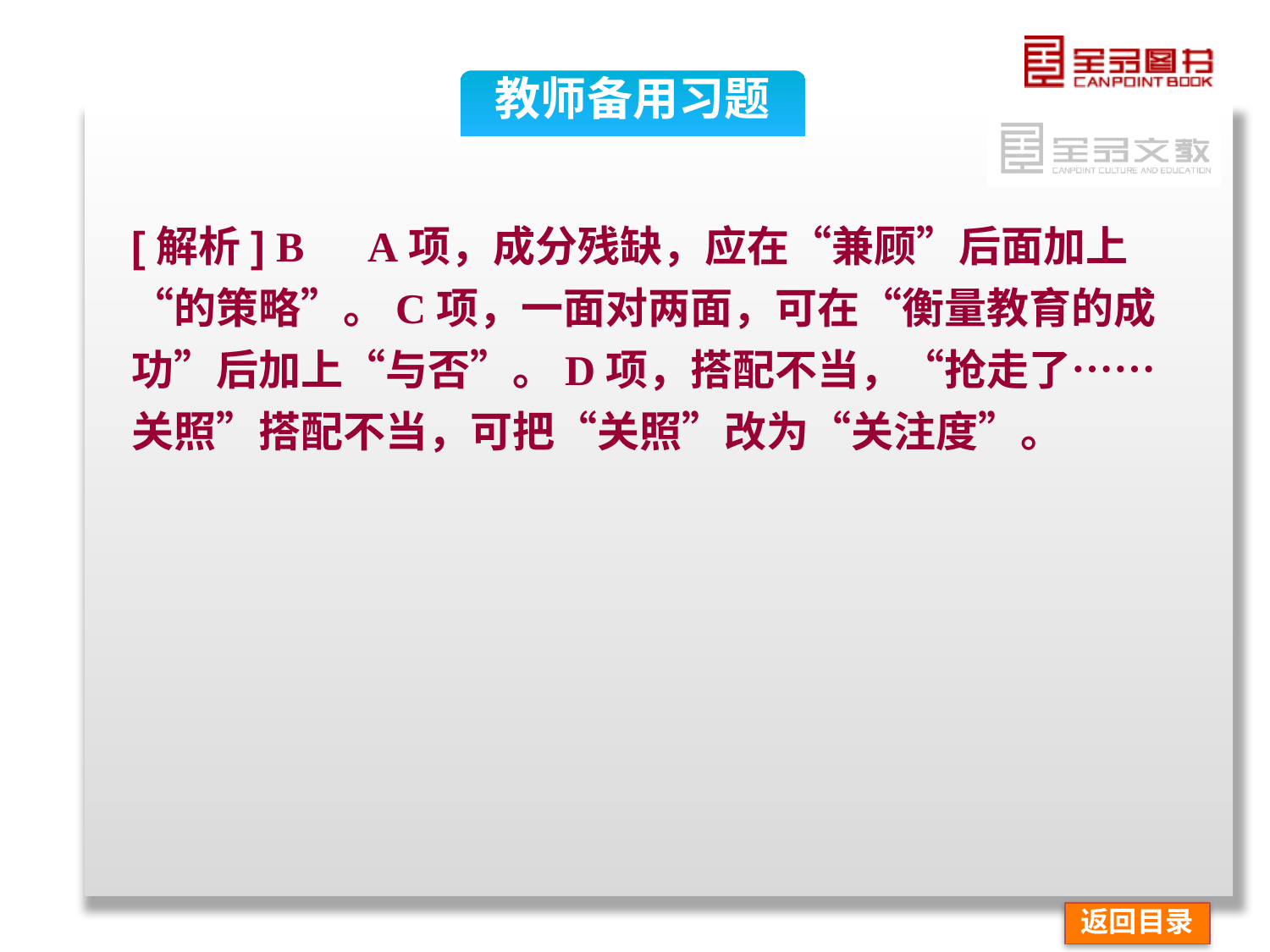

教师备用习题
[解析] B　A项，成分残缺，应在“兼顾”后面加上“的策略”。C项，一面对两面，可在“衡量教育的成功”后加上“与否”。D项，搭配不当，“抢走了……关照”搭配不当，可把“关照”改为“关注度”。
返回目录